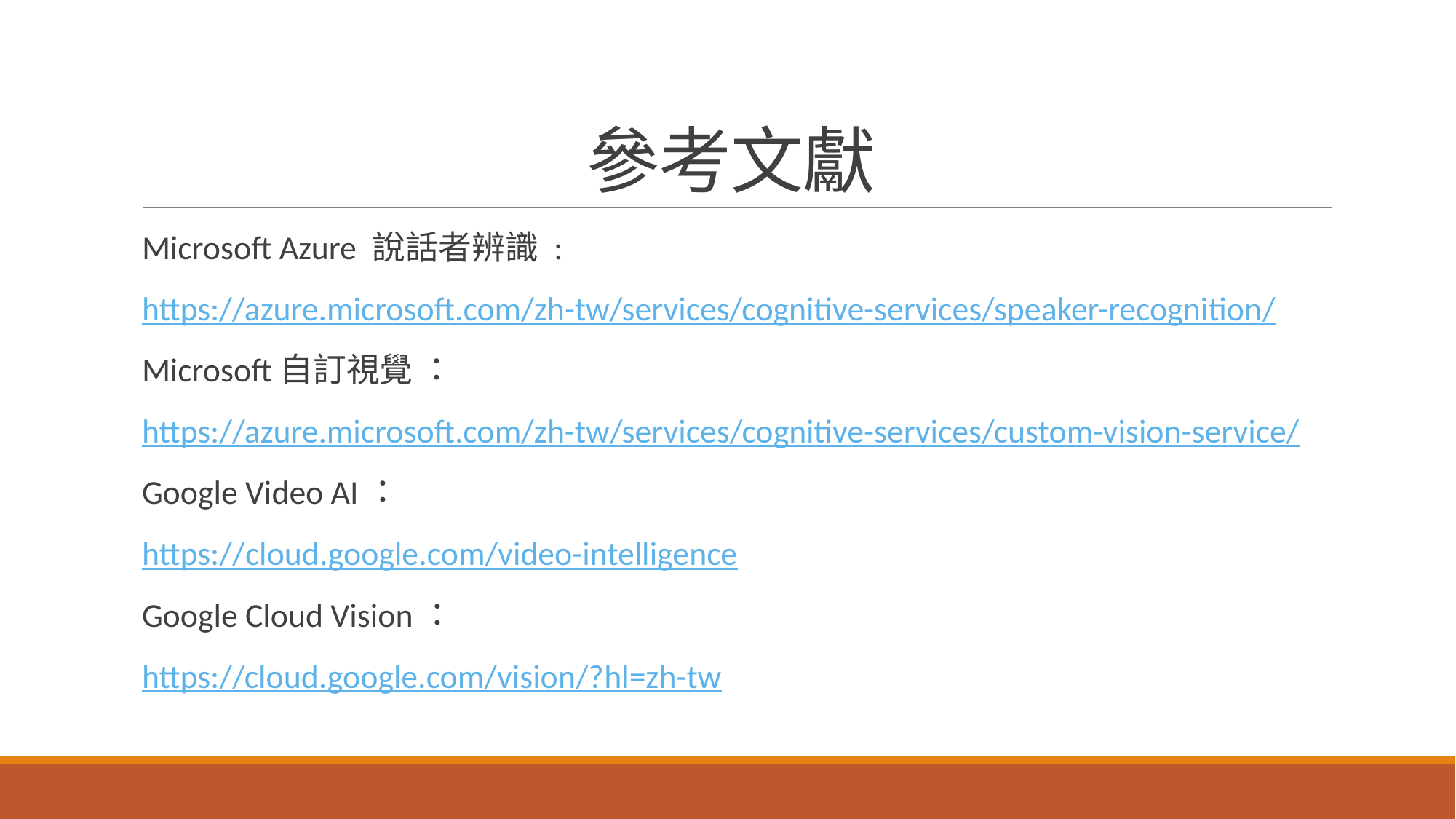

# 參考文獻
Microsoft Azure 說話者辨識 :
https://azure.microsoft.com/zh-tw/services/cognitive-services/speaker-recognition/
Microsoft自訂視覺 ：
https://azure.microsoft.com/zh-tw/services/cognitive-services/custom-vision-service/
Google Video AI：
https://cloud.google.com/video-intelligence
Google Cloud Vision：
https://cloud.google.com/vision/?hl=zh-tw